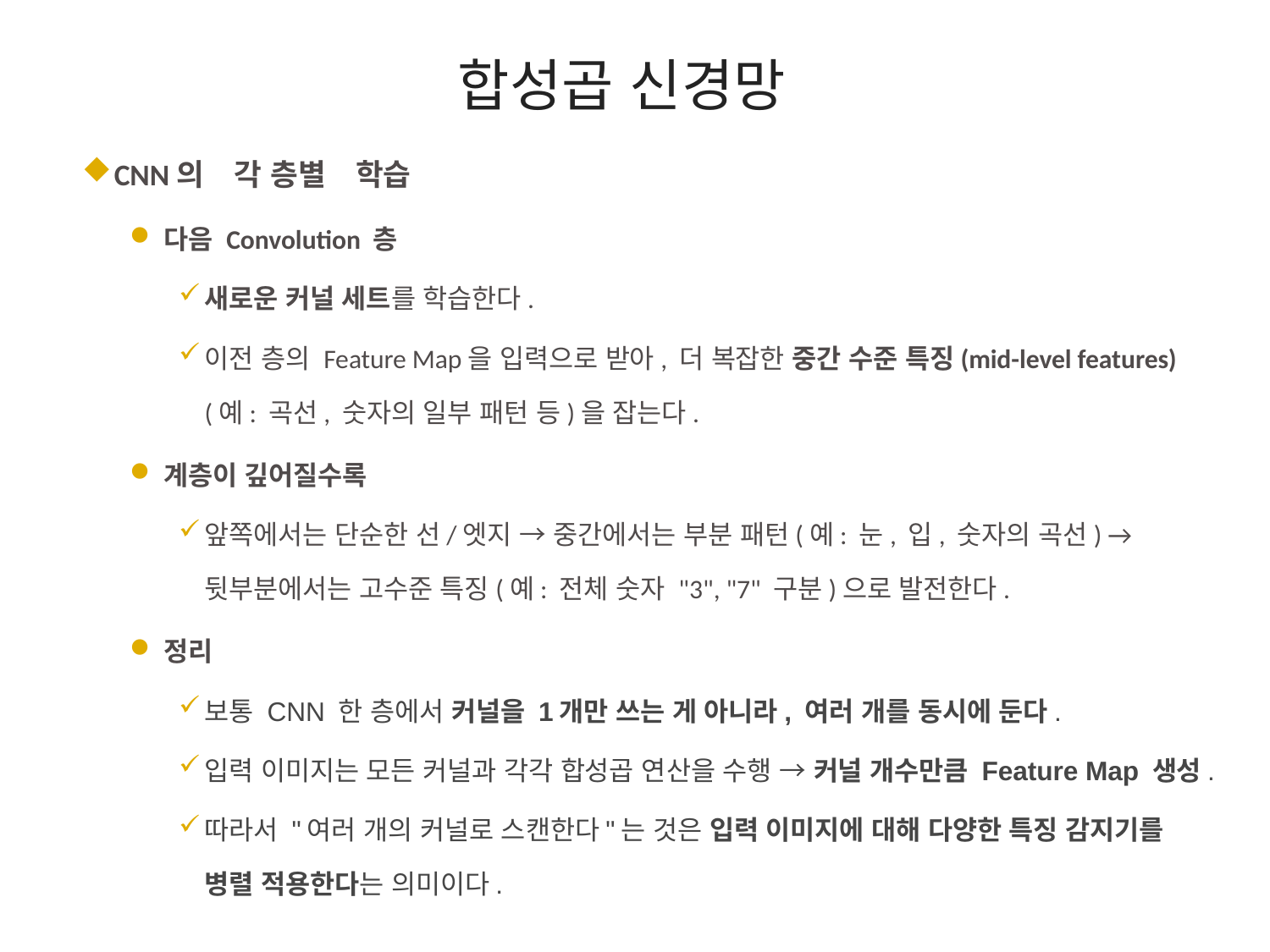

# 합성곱 신경망
CNN의　각 층별　학습
다음 Convolution 층
새로운 커널 세트를 학습한다.
이전 층의 Feature Map을 입력으로 받아, 더 복잡한 중간 수준 특징(mid-level features) (예: 곡선, 숫자의 일부 패턴 등)을 잡는다.
계층이 깊어질수록
앞쪽에서는 단순한 선/엣지 → 중간에서는 부분 패턴(예: 눈, 입, 숫자의 곡선) → 뒷부분에서는 고수준 특징(예: 전체 숫자 "3", "7" 구분)으로 발전한다.
정리
보통 CNN 한 층에서 커널을 1개만 쓰는 게 아니라, 여러 개를 동시에 둔다.
입력 이미지는 모든 커널과 각각 합성곱 연산을 수행 → 커널 개수만큼 Feature Map 생성.
따라서 "여러 개의 커널로 스캔한다"는 것은 입력 이미지에 대해 다양한 특징 감지기를 병렬 적용한다는 의미이다.